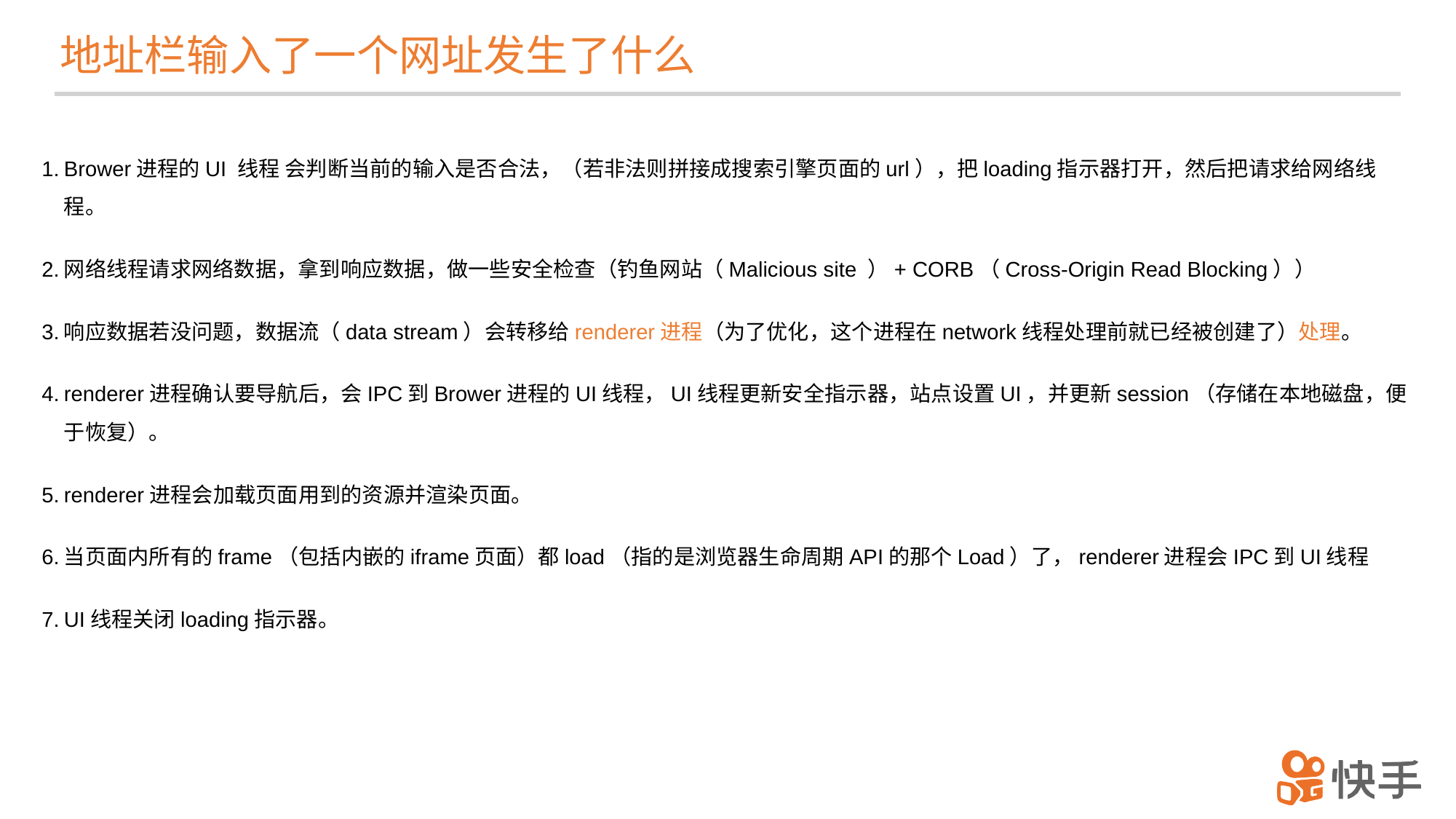

地址栏输入了一个网址发生了什么
Brower进程的UI 线程 会判断当前的输入是否合法，（若非法则拼接成搜索引擎页面的url），把loading指示器打开，然后把请求给网络线程。
网络线程请求网络数据，拿到响应数据，做一些安全检查（钓鱼网站（Malicious site ）+ CORB（Cross-Origin Read Blocking））
响应数据若没问题，数据流（data stream）会转移给renderer进程（为了优化，这个进程在network线程处理前就已经被创建了）处理。
renderer进程确认要导航后，会IPC到Brower进程的UI线程，UI线程更新安全指示器，站点设置UI，并更新session（存储在本地磁盘，便于恢复）。
renderer进程会加载页面用到的资源并渲染页面。
当页面内所有的frame（包括内嵌的iframe页面）都load（指的是浏览器生命周期API的那个Load）了，renderer进程会IPC到UI线程
UI线程关闭loading指示器。